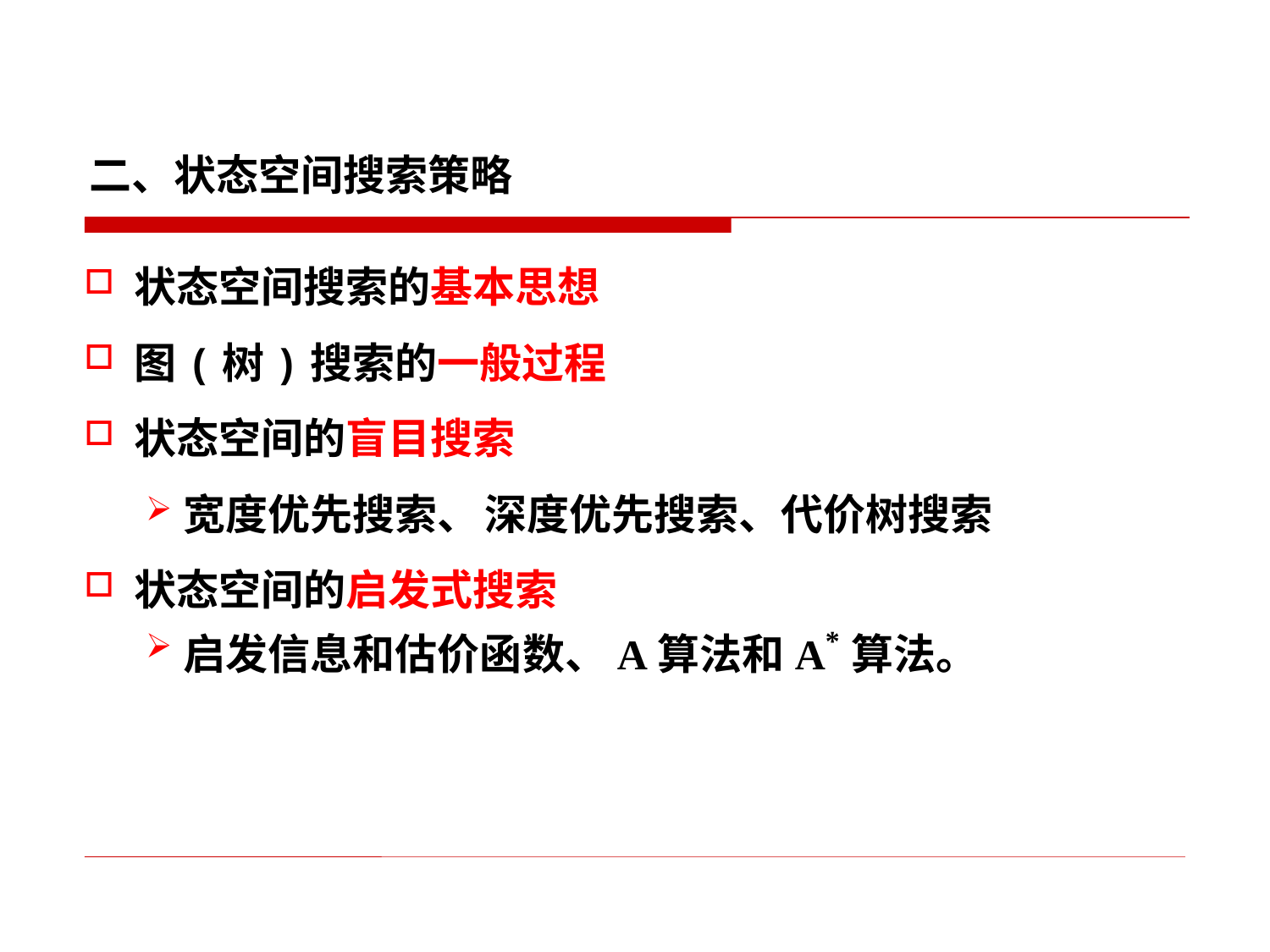

# 二、状态空间搜索策略
状态空间搜索的基本思想
图(树)搜索的一般过程
状态空间的盲目搜索
宽度优先搜索、 深度优先搜索、代价树搜索
状态空间的启发式搜索
启发信息和估价函数、A算法和A*算法。